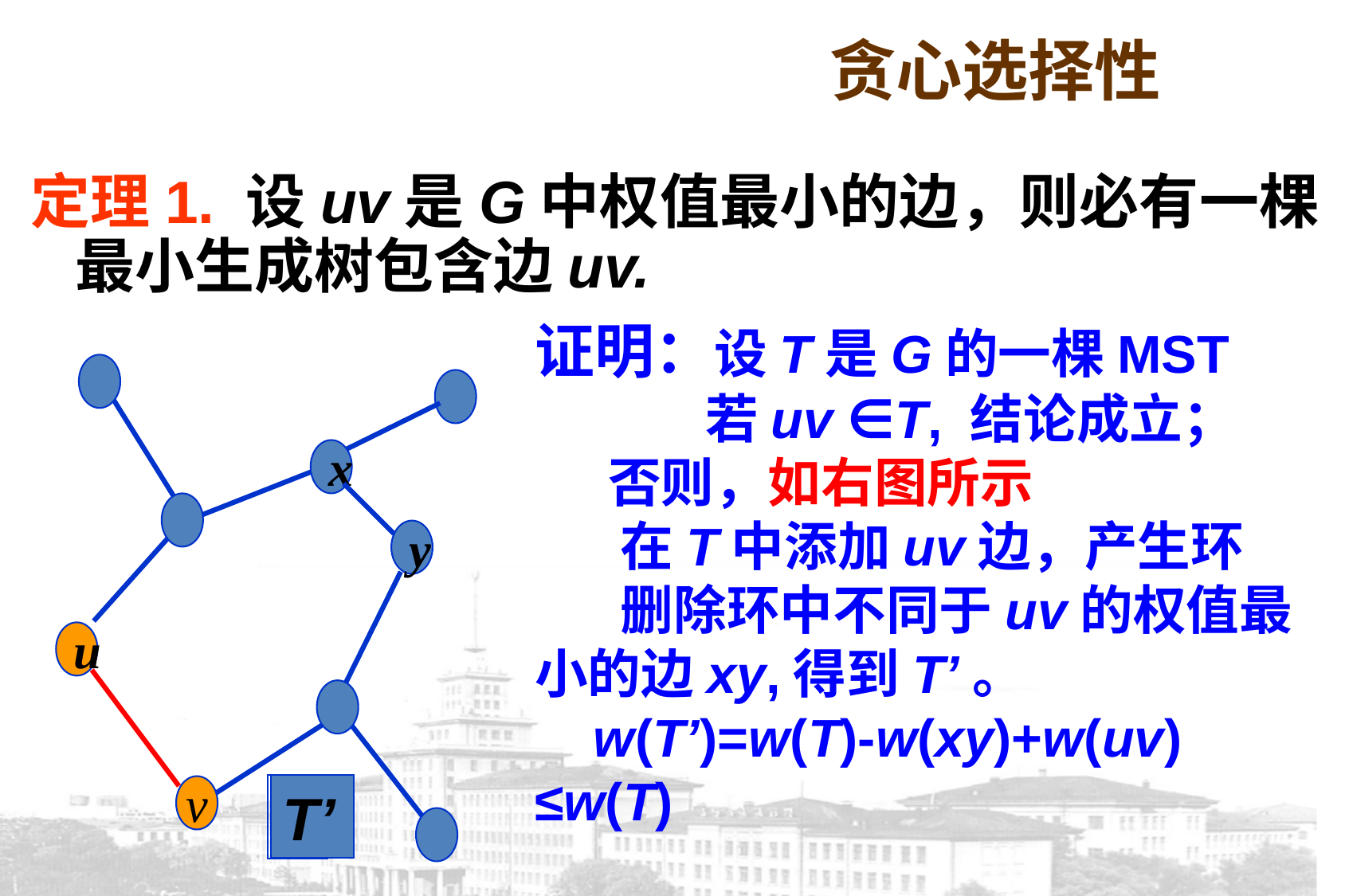

贪心选择性
定理1. 设uv是G中权值最小的边，则必有一棵最小生成树包含边uv.
证明：设T是G的一棵MST
             若uv ∈T, 结论成立；
     否则，如右图所示
      在T中添加uv边，产生环
      删除环中不同于uv的权值最小的边xy,得到T’。
    w(T’)=w(T)-w(xy)+w(uv) ≤w(T)

x

y

u

T
v

T’